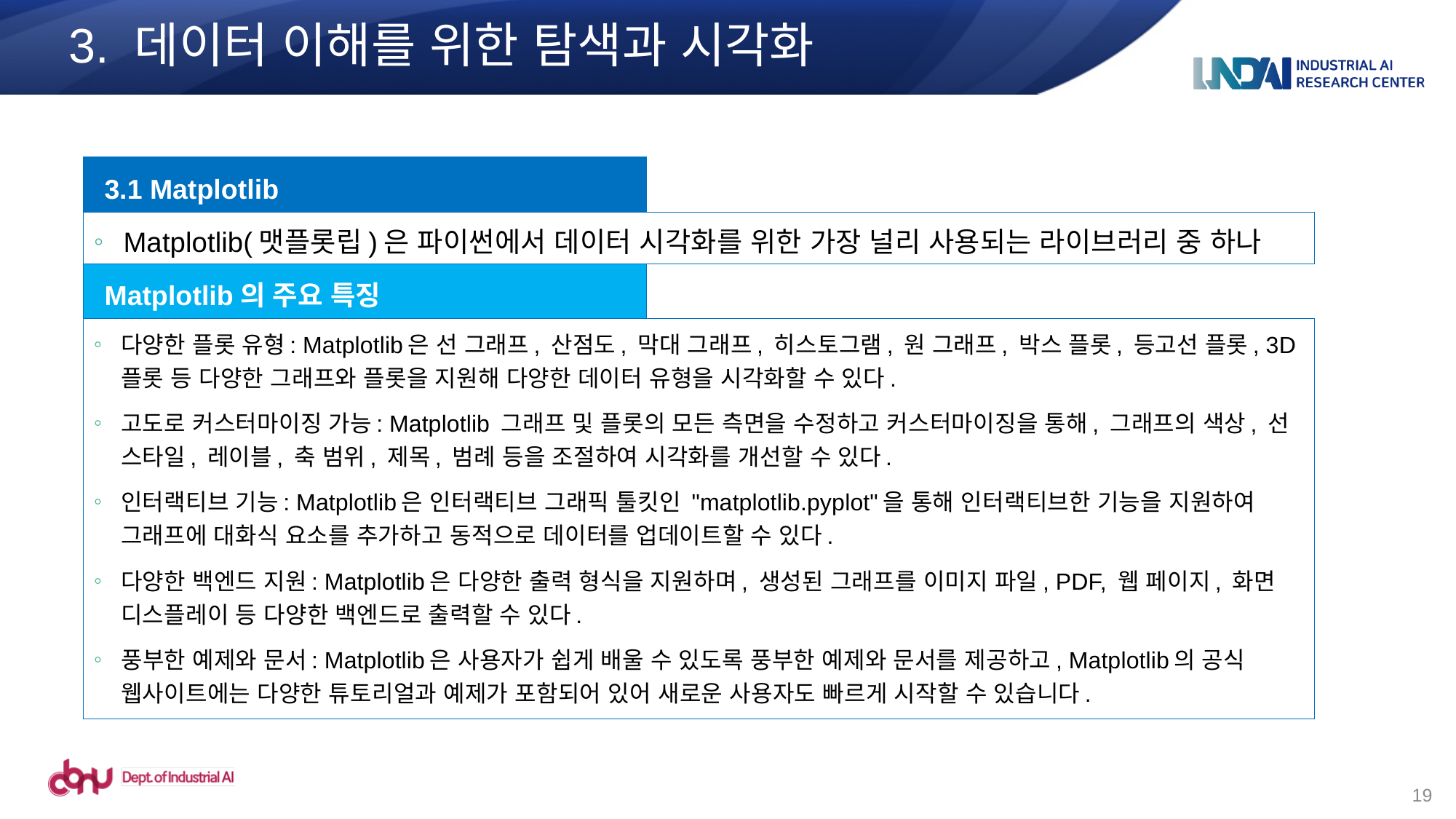

# 3. 데이터 이해를 위한 탐색과 시각화
3.1 Matplotlib
Matplotlib(맷플롯립)은 파이썬에서 데이터 시각화를 위한 가장 널리 사용되는 라이브러리 중 하나
Matplotlib의 주요 특징
다양한 플롯 유형: Matplotlib은 선 그래프, 산점도, 막대 그래프, 히스토그램, 원 그래프, 박스 플롯, 등고선 플롯, 3D 플롯 등 다양한 그래프와 플롯을 지원해 다양한 데이터 유형을 시각화할 수 있다.
고도로 커스터마이징 가능: Matplotlib 그래프 및 플롯의 모든 측면을 수정하고 커스터마이징을 통해, 그래프의 색상, 선 스타일, 레이블, 축 범위, 제목, 범례 등을 조절하여 시각화를 개선할 수 있다.
인터랙티브 기능: Matplotlib은 인터랙티브 그래픽 툴킷인 "matplotlib.pyplot"을 통해 인터랙티브한 기능을 지원하여 그래프에 대화식 요소를 추가하고 동적으로 데이터를 업데이트할 수 있다.
다양한 백엔드 지원: Matplotlib은 다양한 출력 형식을 지원하며, 생성된 그래프를 이미지 파일, PDF, 웹 페이지, 화면 디스플레이 등 다양한 백엔드로 출력할 수 있다.
풍부한 예제와 문서: Matplotlib은 사용자가 쉽게 배울 수 있도록 풍부한 예제와 문서를 제공하고, Matplotlib의 공식 웹사이트에는 다양한 튜토리얼과 예제가 포함되어 있어 새로운 사용자도 빠르게 시작할 수 있습니다.
19